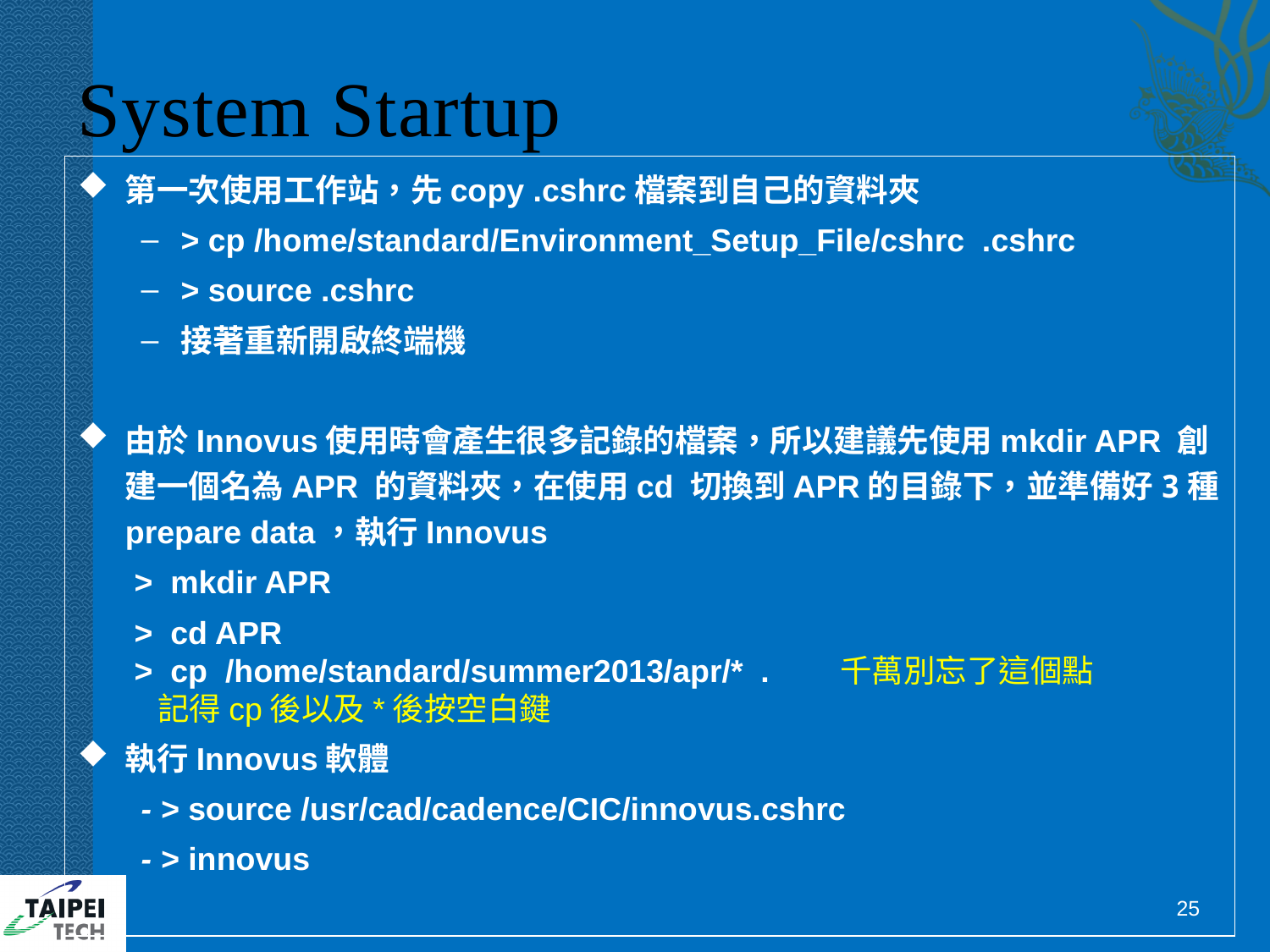

# System Startup
第一次使用工作站，先copy .cshrc檔案到自己的資料夾
> cp /home/standard/Environment_Setup_File/cshrc  .cshrc
> source .cshrc
接著重新開啟終端機

由於Innovus使用時會產生很多記錄的檔案，所以建議先使用mkdir APR 創建一個名為APR 的資料夾，在使用cd 切換到APR的目錄下，並準備好3種prepare data，執行Innovus
	 >  mkdir APR
	 >  cd APR
	 >  cp  /home/standard/summer2013/apr/*  .       千萬別忘了這個點
          記得cp後以及*後按空白鍵
執行Innovus軟體
- > source /usr/cad/cadence/CIC/innovus.cshrc
- > innovus
25